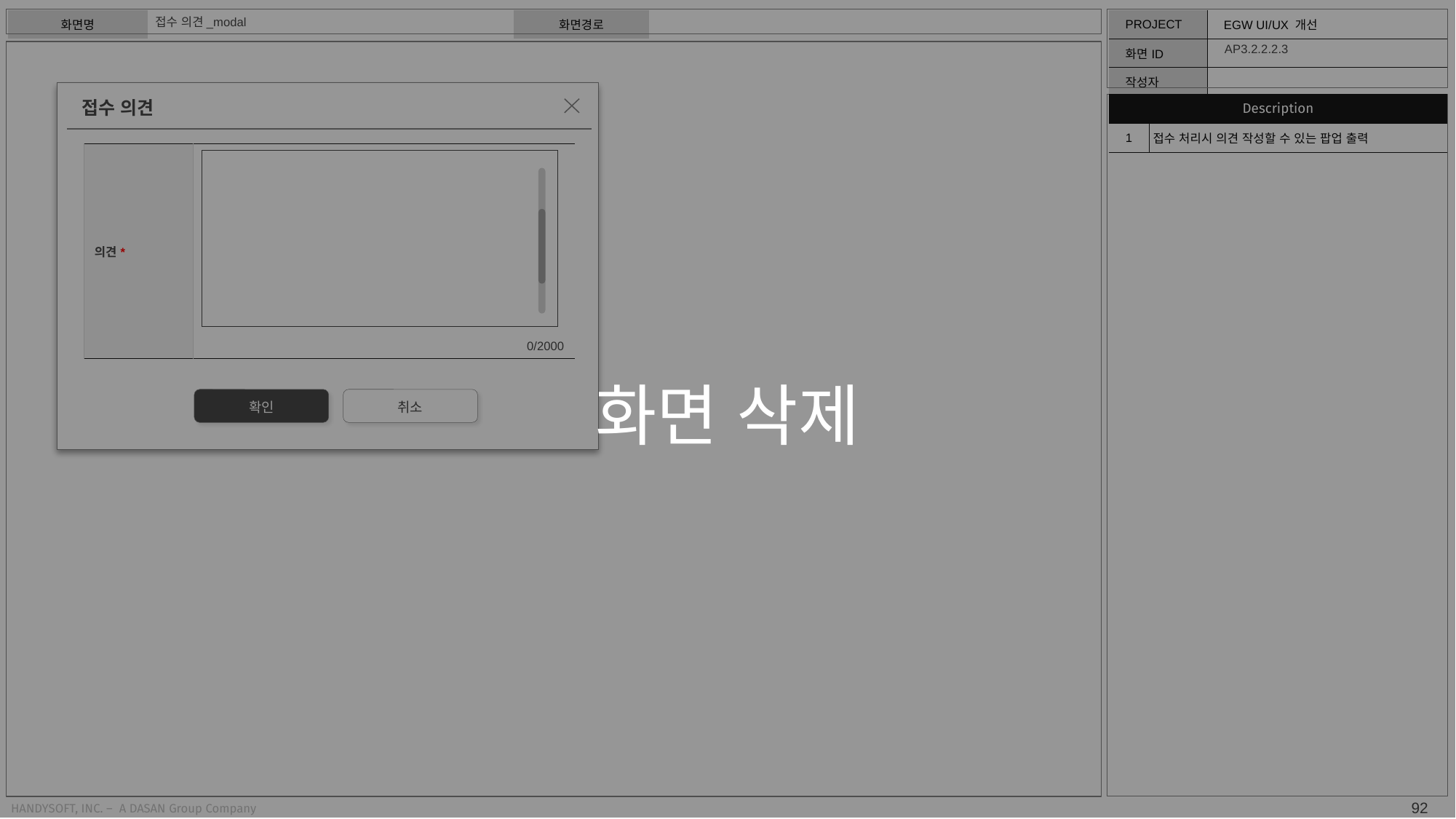

화면 삭제
접수 의견_modal
AP3.2.2.2.3

| Description |  |
| --- | --- |
| 1 | 접수 처리시 의견 작성할 수 있는 팝업 출력 |
접수 의견

| 의견\* | 0/2000 |
| --- | --- |

확인
취소